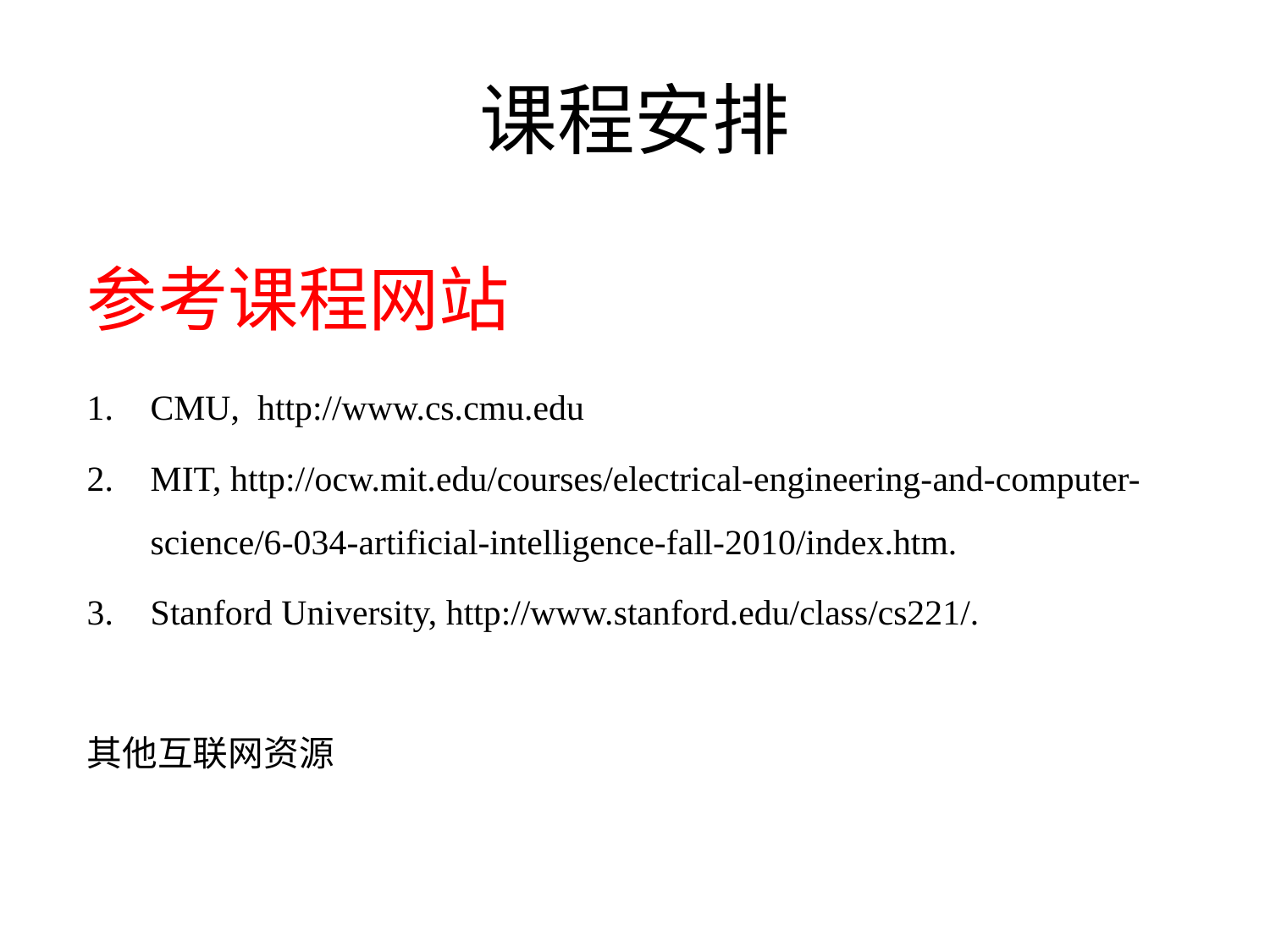

# 课程安排
参考课程网站
CMU,  http://www.cs.cmu.edu
MIT, http://ocw.mit.edu/courses/electrical-engineering-and-computer-science/6-034-artificial-intelligence-fall-2010/index.htm.
Stanford University, http://www.stanford.edu/class/cs221/.

其他互联网资源